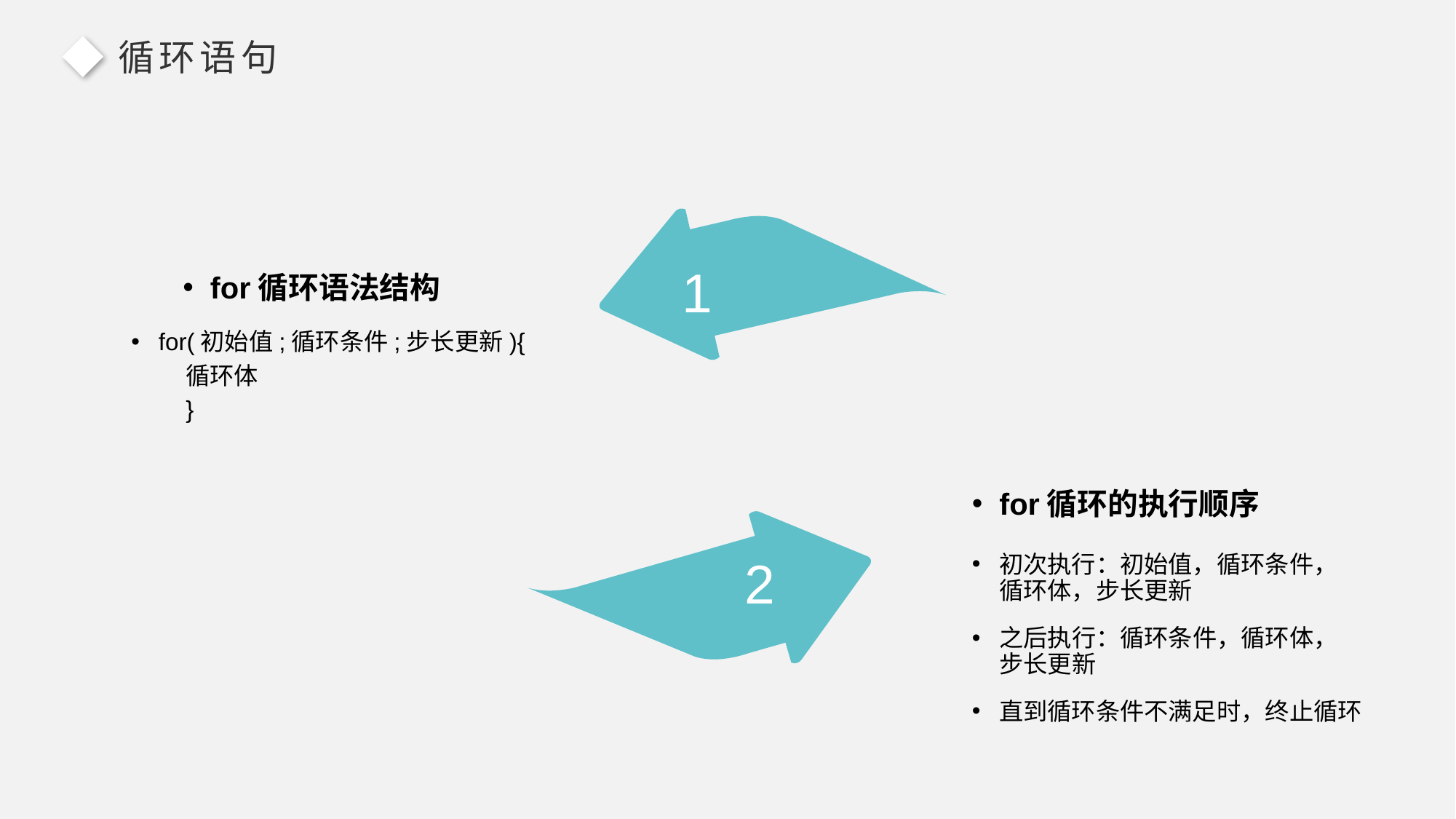

循环语句

1
for循环语法结构
for(初始值;循环条件;步长更新){
循环体
}
for循环的执行顺序

2
初次执行：初始值，循环条件，循环体，步长更新
之后执行：循环条件，循环体，步长更新
直到循环条件不满足时，终止循环